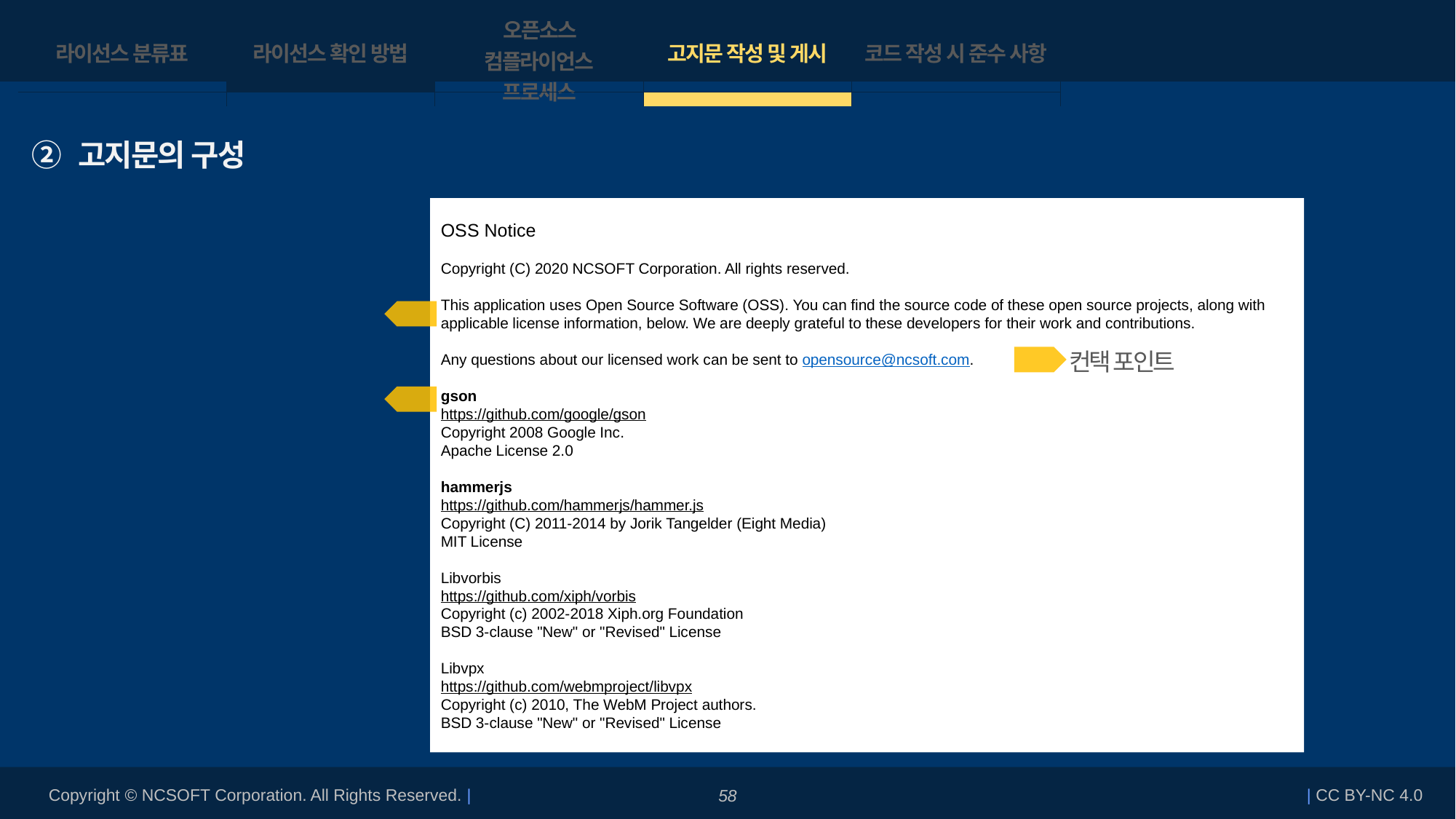

| 라이선스 분류표 | 라이선스 확인 방법 | 오픈소스 컴플라이언스 프로세스 | 고지문 작성 및 게시 | 코드 작성 시 준수 사항 |
| --- | --- | --- | --- | --- |
|  |  |  |  |  |
② 고지문의 구성
OSS Notice

Copyright (C) 2020 NCSOFT Corporation. All rights reserved.

This application uses Open Source Software (OSS). You can find the source code of these open source projects, along with applicable license information, below. We are deeply grateful to these developers for their work and contributions.

Any questions about our licensed work can be sent to opensource@ncsoft.com.

gson
https://github.com/google/gson
Copyright 2008 Google Inc.
Apache License 2.0

hammerjs
https://github.com/hammerjs/hammer.js
Copyright (C) 2011-2014 by Jorik Tangelder (Eight Media)
MIT License

Libvorbis
https://github.com/xiph/vorbis
Copyright (c) 2002-2018 Xiph.org Foundation
BSD 3-clause "New" or "Revised" License

Libvpx
https://github.com/webmproject/libvpx
Copyright (c) 2010, The WebM Project authors.
BSD 3-clause "New" or "Revised" License
‘오픈소스를 사용함’을 명시

컨택 포인트

사용한 오픈소스  목록